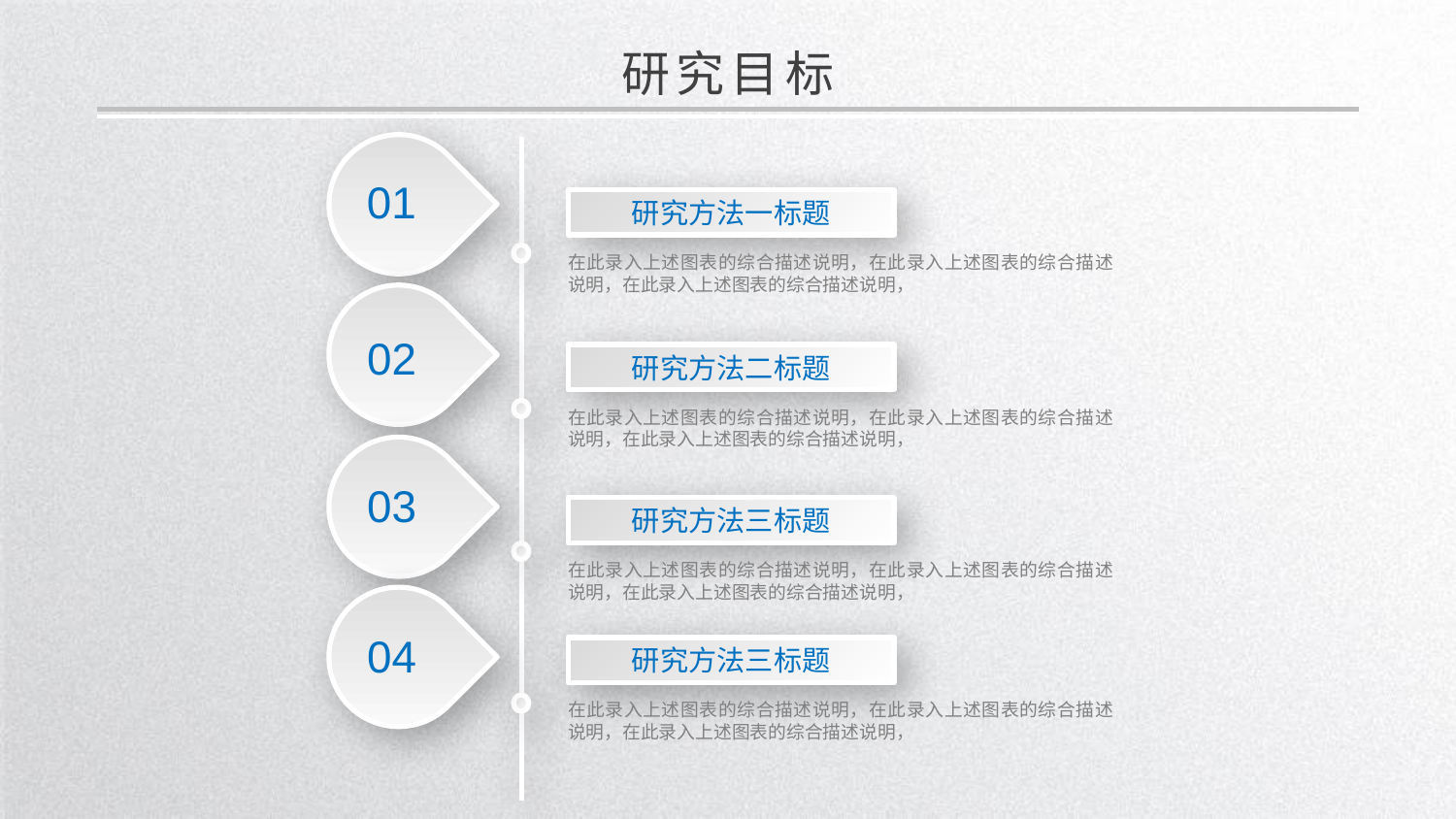

研究目标

01

02

03

04

研究方法一标题
在此录入上述图表的综合描述说明，在此录入上述图表的综合描述说明，在此录入上述图表的综合描述说明，
研究方法二标题
在此录入上述图表的综合描述说明，在此录入上述图表的综合描述说明，在此录入上述图表的综合描述说明，
研究方法三标题
在此录入上述图表的综合描述说明，在此录入上述图表的综合描述说明，在此录入上述图表的综合描述说明，
研究方法三标题
在此录入上述图表的综合描述说明，在此录入上述图表的综合描述说明，在此录入上述图表的综合描述说明，